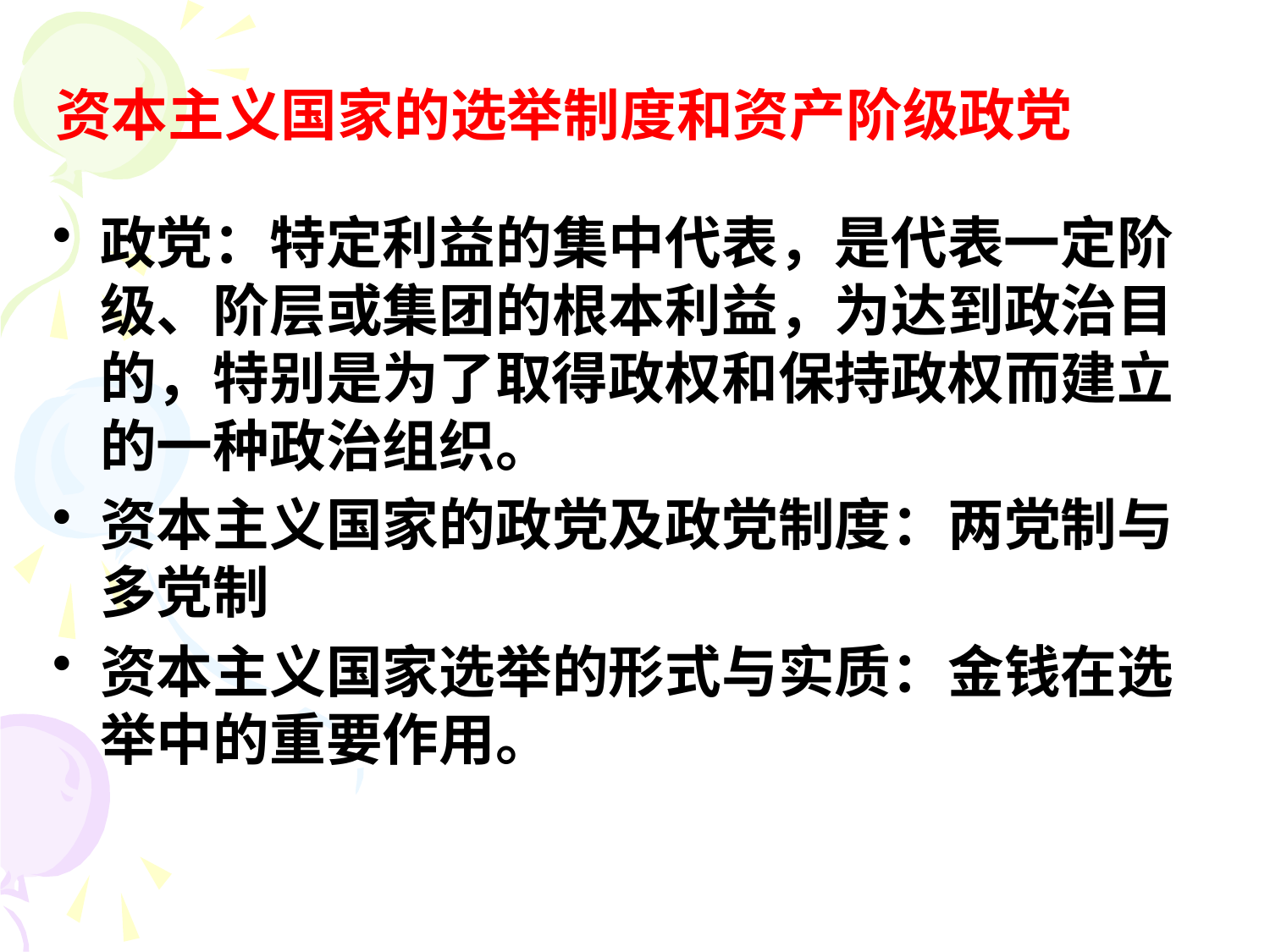

# 资本主义国家的选举制度和资产阶级政党
政党：特定利益的集中代表，是代表一定阶级、阶层或集团的根本利益，为达到政治目的，特别是为了取得政权和保持政权而建立的一种政治组织。
资本主义国家的政党及政党制度：两党制与多党制
资本主义国家选举的形式与实质：金钱在选举中的重要作用。